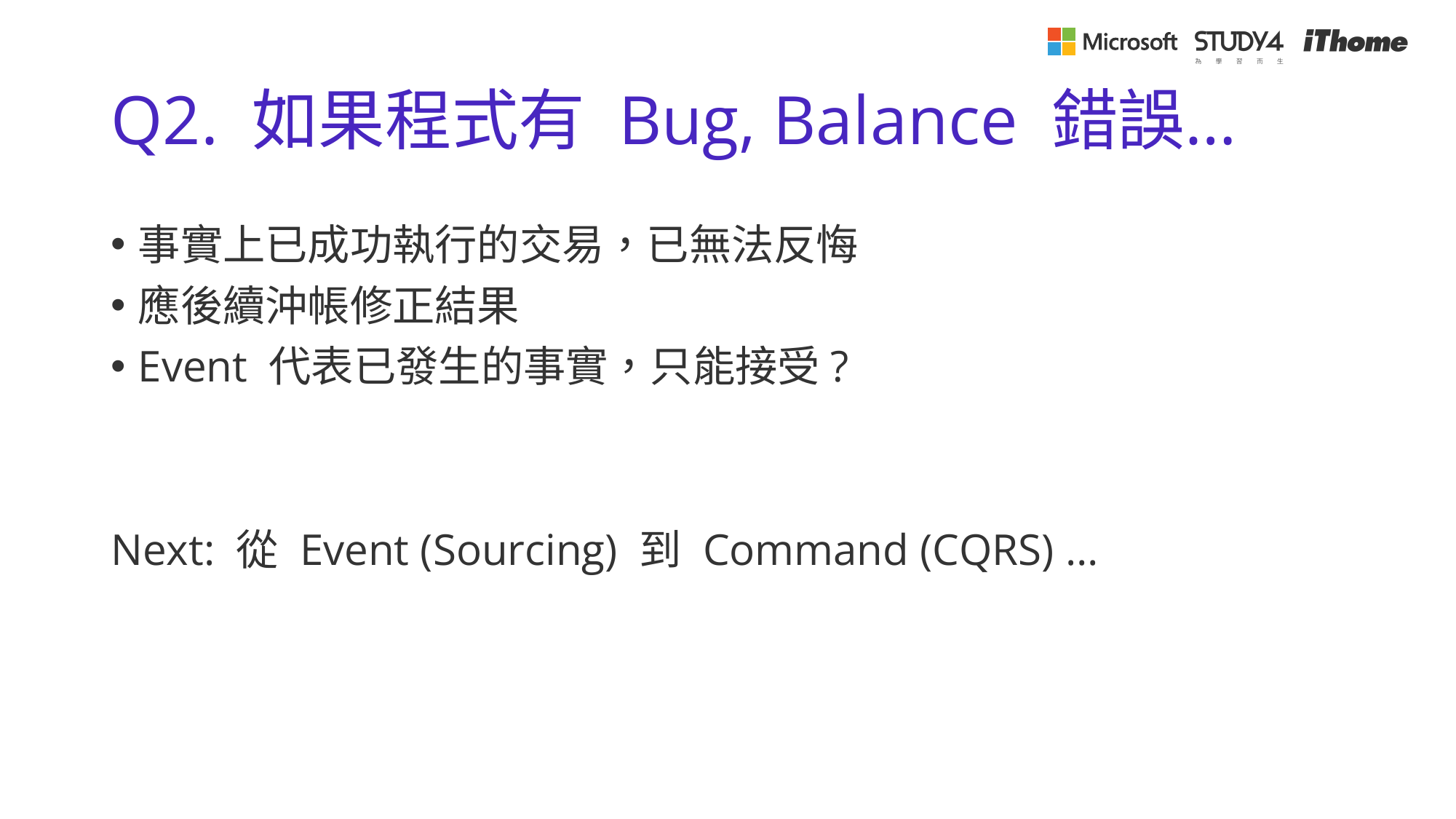

# Q2. 如果程式有 Bug, Balance 錯誤…
事實上已成功執行的交易，已無法反悔
應後續沖帳修正結果
Event 代表已發生的事實，只能接受?

Next: 從 Event (Sourcing) 到 Command (CQRS) …